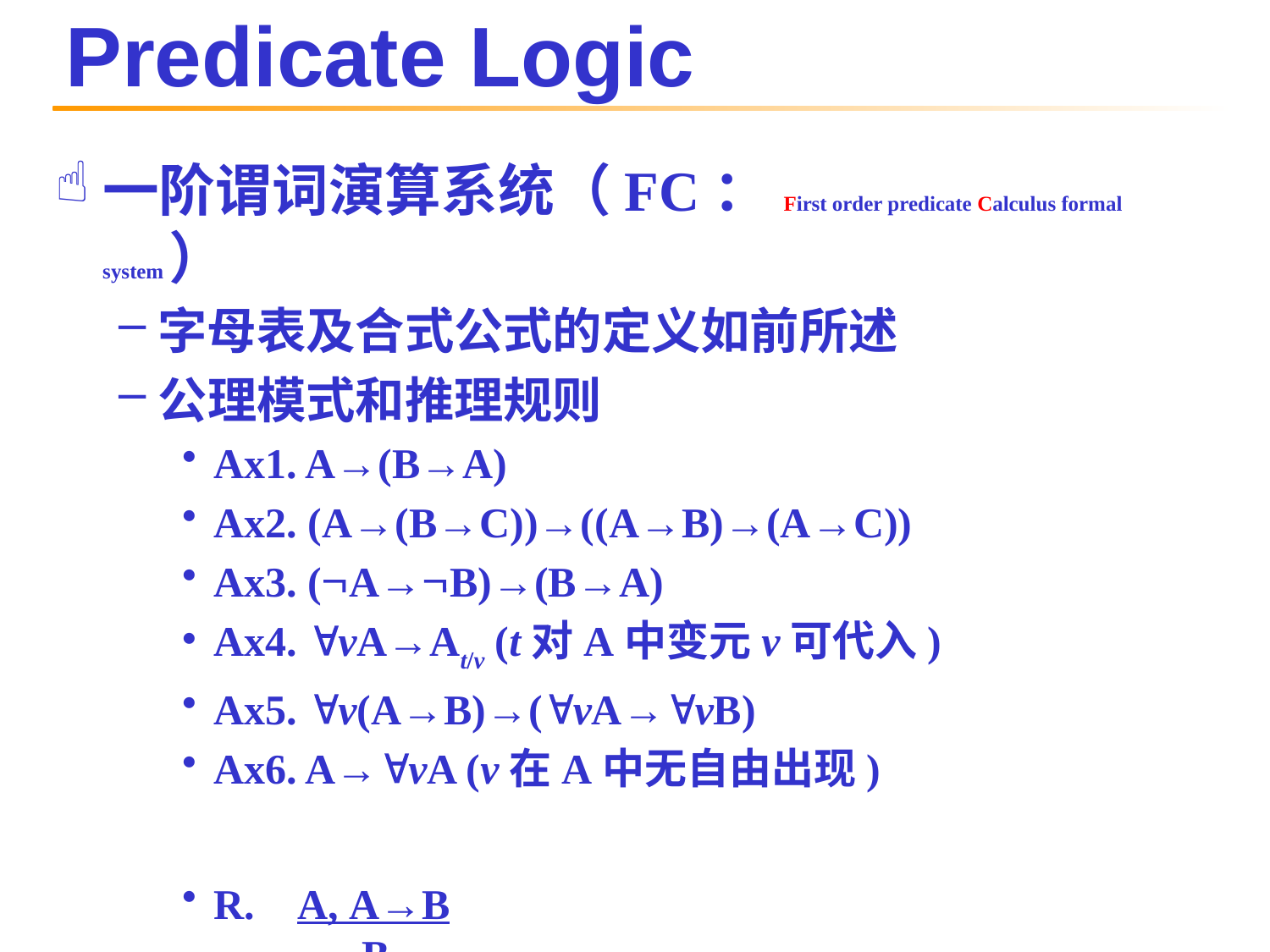

# Predicate Logic
一阶谓词演算系统（FC：First order predicate Calculus formal system）
字母表及合式公式的定义如前所述
公理模式和推理规则
Ax1. A→(B→A)
Ax2. (A→(B→C))→((A→B)→(A→C))
Ax3. (¬A→¬B)→(B→A)
Ax4. ∀vA→At/v (t对A中变元v可代入)
Ax5. ∀v(A→B)→(∀vA→∀vB)
Ax6. A→∀vA (v在A中无自由出现)

R.    A, A→B
	  B